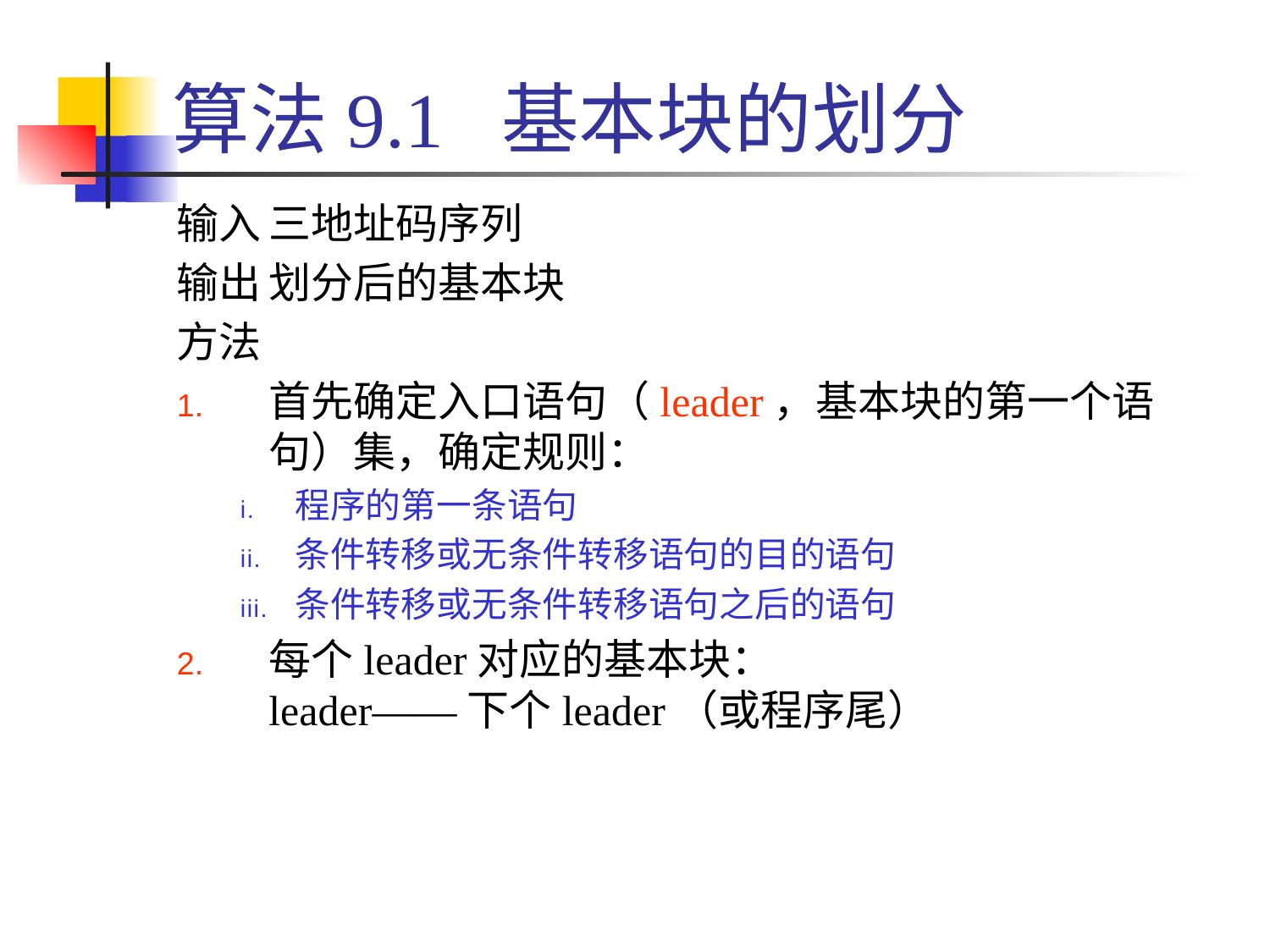

# 算法9.1  基本块的划分
输入	三地址码序列
输出	划分后的基本块
方法
首先确定入口语句（leader，基本块的第一个语句）集，确定规则：
程序的第一条语句
条件转移或无条件转移语句的目的语句
条件转移或无条件转移语句之后的语句
每个leader对应的基本块：
leader——下个leader（或程序尾）